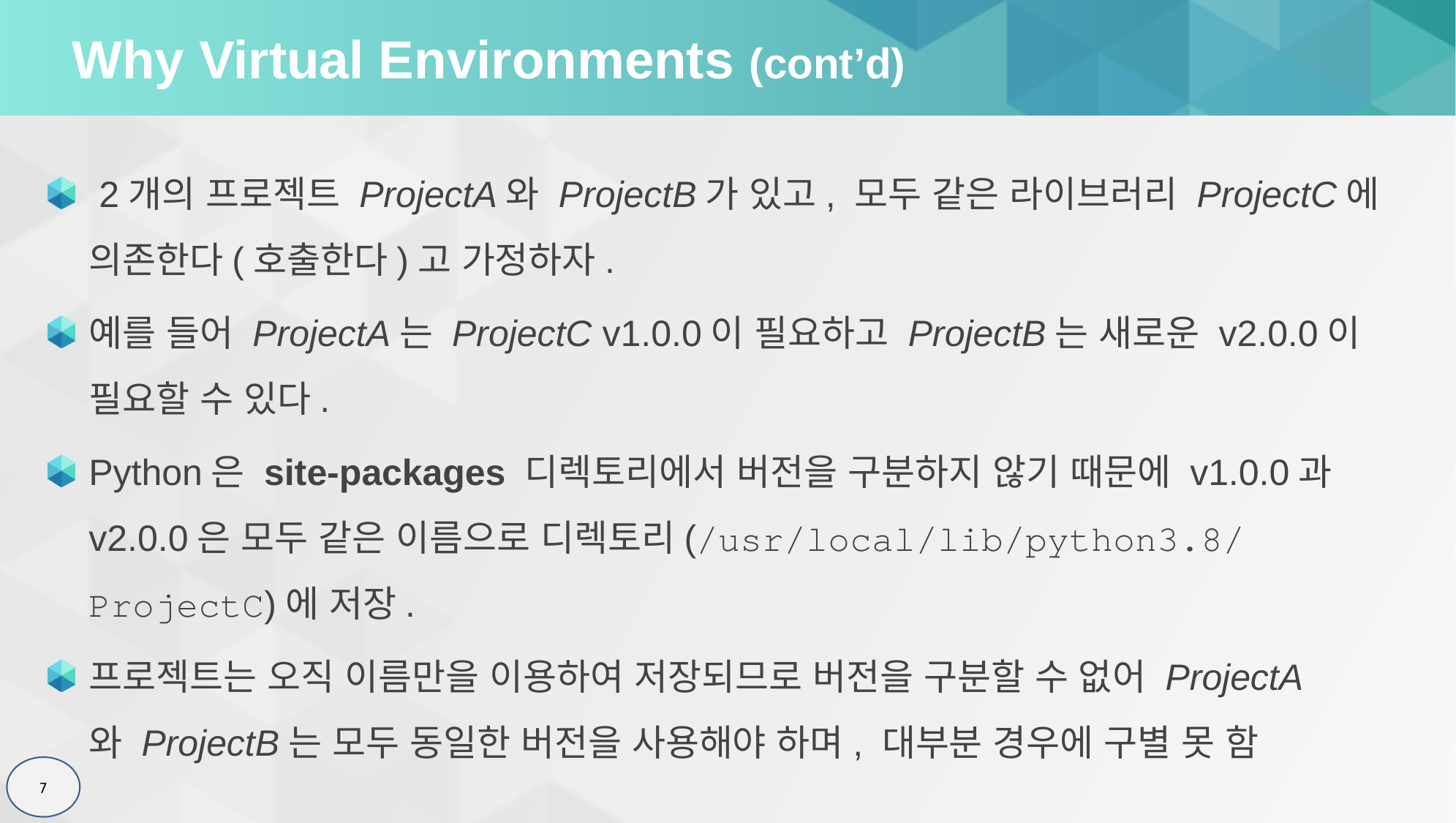

# Why Virtual Environments (cont’d)
 2개의 프로젝트 ProjectA와 ProjectB가 있고, 모두 같은 라이브러리 ProjectC에 의존한다(호출한다)고 가정하자.
예를 들어 ProjectA는 ProjectC v1.0.0이 필요하고 ProjectB는 새로운 v2.0.0이 필요할 수 있다.
Python은 site-packages 디렉토리에서 버전을 구분하지 않기 때문에 v1.0.0과 v2.0.0은 모두 같은 이름으로 디렉토리(/usr/local/lib/python3.8/ProjectC)에 저장.
프로젝트는 오직 이름만을 이용하여 저장되므로 버전을 구분할 수 없어 ProjectA와 ProjectB는 모두 동일한 버전을 사용해야 하며, 대부분 경우에 구별 못 함